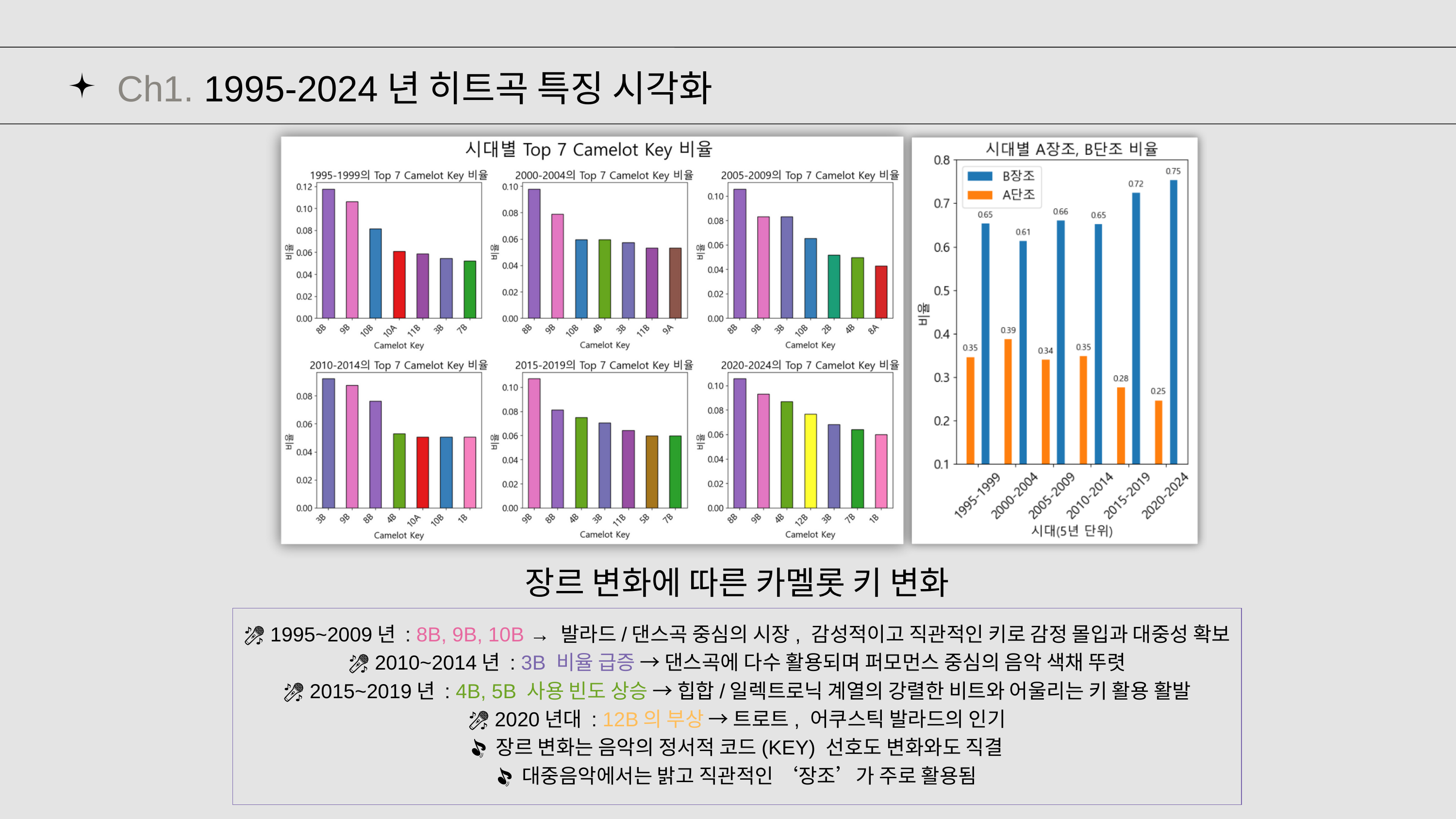

Ch1. 1995-2024년 히트곡 특징 시각화

장르 변화에 따른 카멜롯 키 변화

🎤 1995~2009년 : 8B, 9B, 10B → 발라드/댄스곡 중심의 시장, 감성적이고 직관적인 키로 감정 몰입과 대중성 확보
🎤 2010~2014년 : 3B 비율 급증 → 댄스곡에 다수 활용되며 퍼모먼스 중심의 음악 색채 뚜렷
🎤 2015~2019년 : 4B, 5B 사용 빈도 상승 → 힙합/일렉트로닉 계열의 강렬한 비트와 어울리는 키 활용 활발
🎤 2020년대 : 12B의 부상 → 트로트, 어쿠스틱 발라드의 인기
🎵 장르 변화는 음악의 정서적 코드(KEY) 선호도 변화와도 직결
🎵 대중음악에서는 밝고 직관적인 ‘장조’가 주로 활용됨